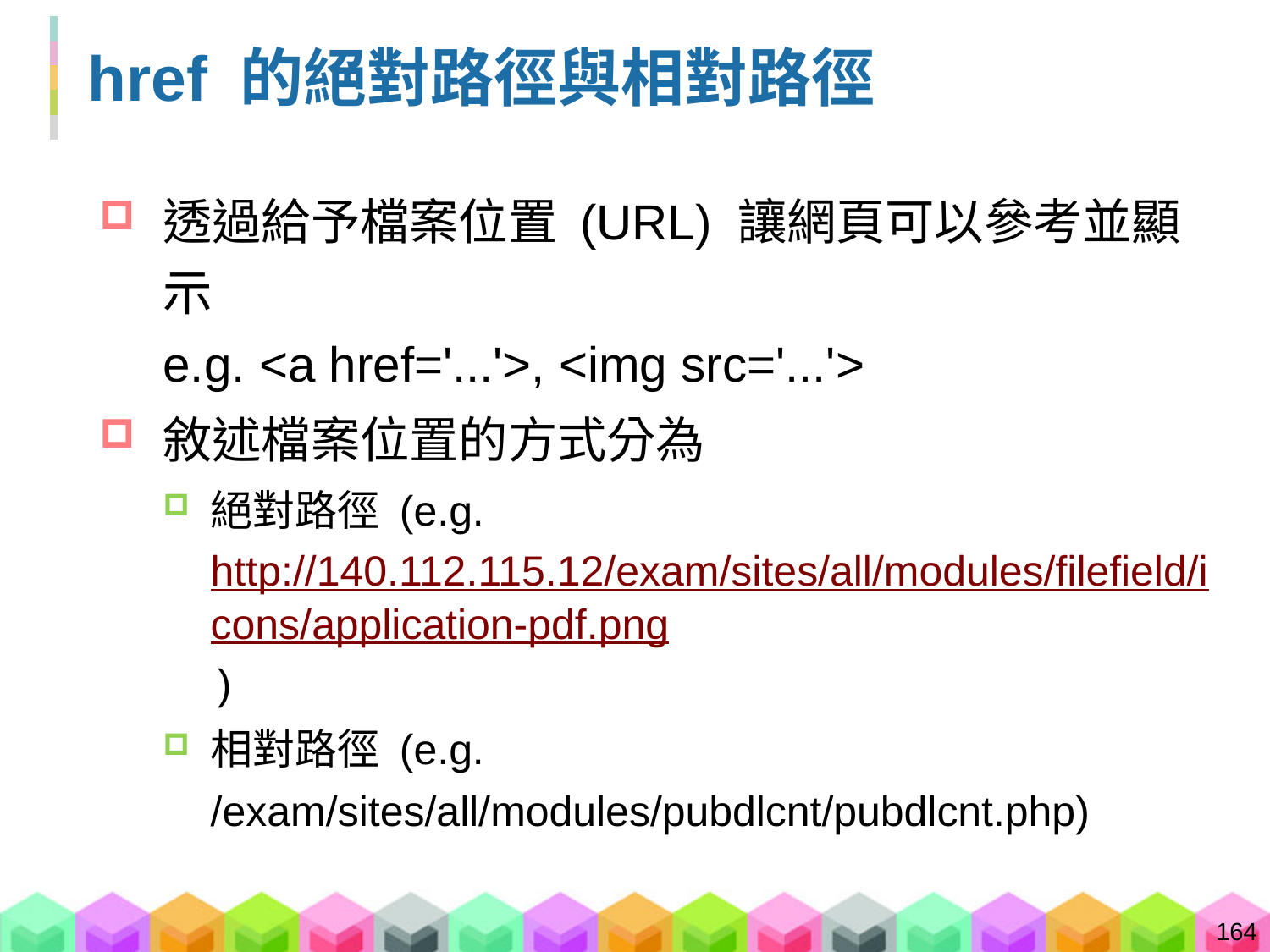

# href 的絕對路徑與相對路徑
透過給予檔案位置 (URL) 讓網頁可以參考並顯示
e.g. <a href='...'>, <img src='...'>
敘述檔案位置的方式分為
絕對路徑 (e.g. http://140.112.115.12/exam/sites/all/modules/filefield/icons/application-pdf.png )
相對路徑 (e.g. /exam/sites/all/modules/pubdlcnt/pubdlcnt.php)
164